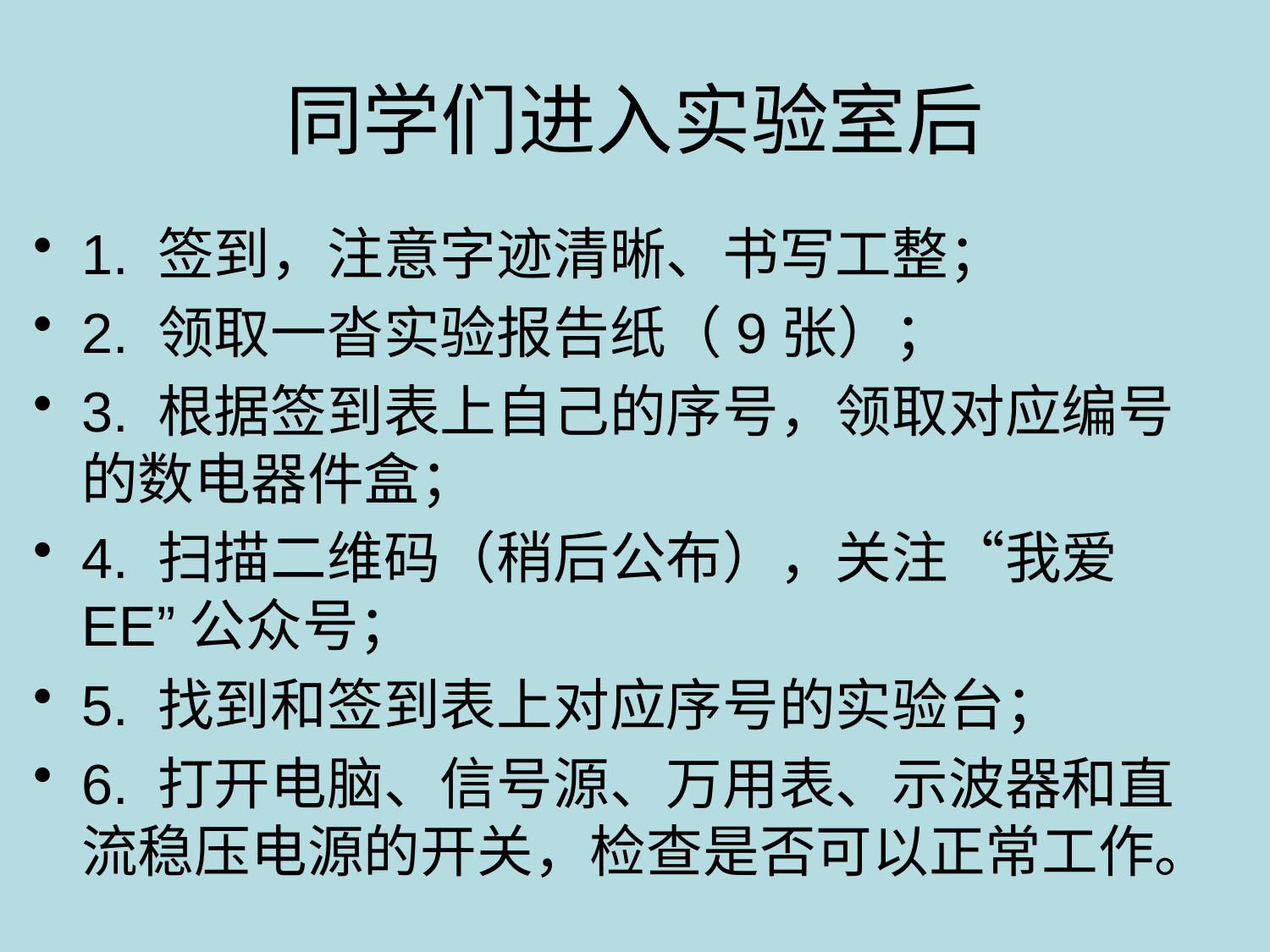

# 同学们进入实验室后
1. 签到，注意字迹清晰、书写工整；
2. 领取一沓实验报告纸（9张）；
3. 根据签到表上自己的序号，领取对应编号的数电器件盒；
4. 扫描二维码（稍后公布），关注“我爱EE”公众号；
5. 找到和签到表上对应序号的实验台；
6. 打开电脑、信号源、万用表、示波器和直流稳压电源的开关，检查是否可以正常工作。